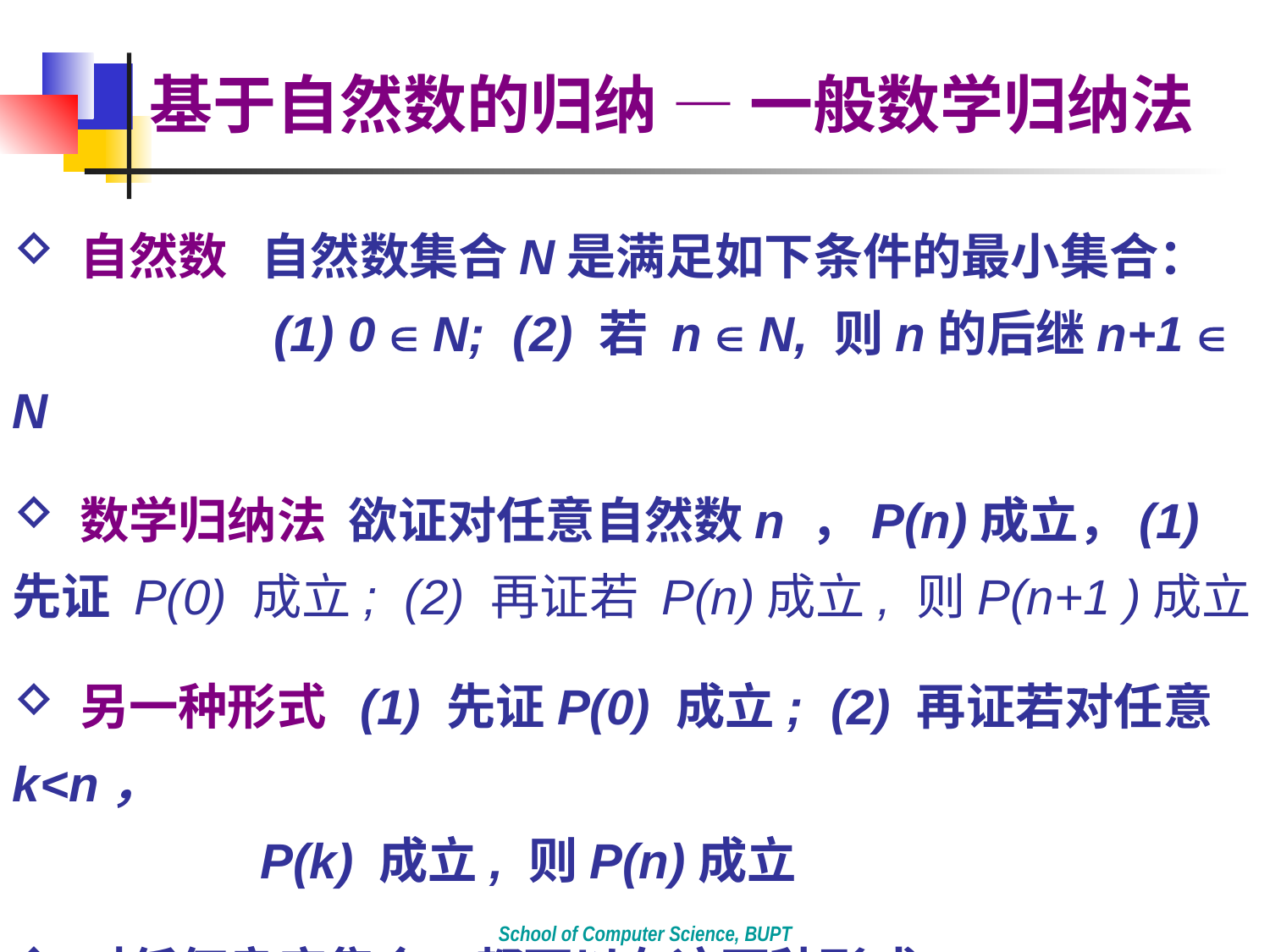

基于自然数的归纳 — 一般数学归纳法
 自然数   自然数集合N是满足如下条件的最小集合：
                   (1) 0 ∈ N;  (2) 若 n ∈ N, 则n的后继n+1 ∈ N

 数学归纳法  欲证对任意自然数n ，P(n)成立，(1) 先证 P(0) 成立;  (2) 再证若 P(n)成立, 则P(n+1 )成立

 另一种形式  (1) 先证P(0) 成立;  (2) 再证若对任意k<n，
                  P(k) 成立, 则P(n)成立

 对任何良序集合，都可以有这两种形式

School of Computer Science, BUPT
62